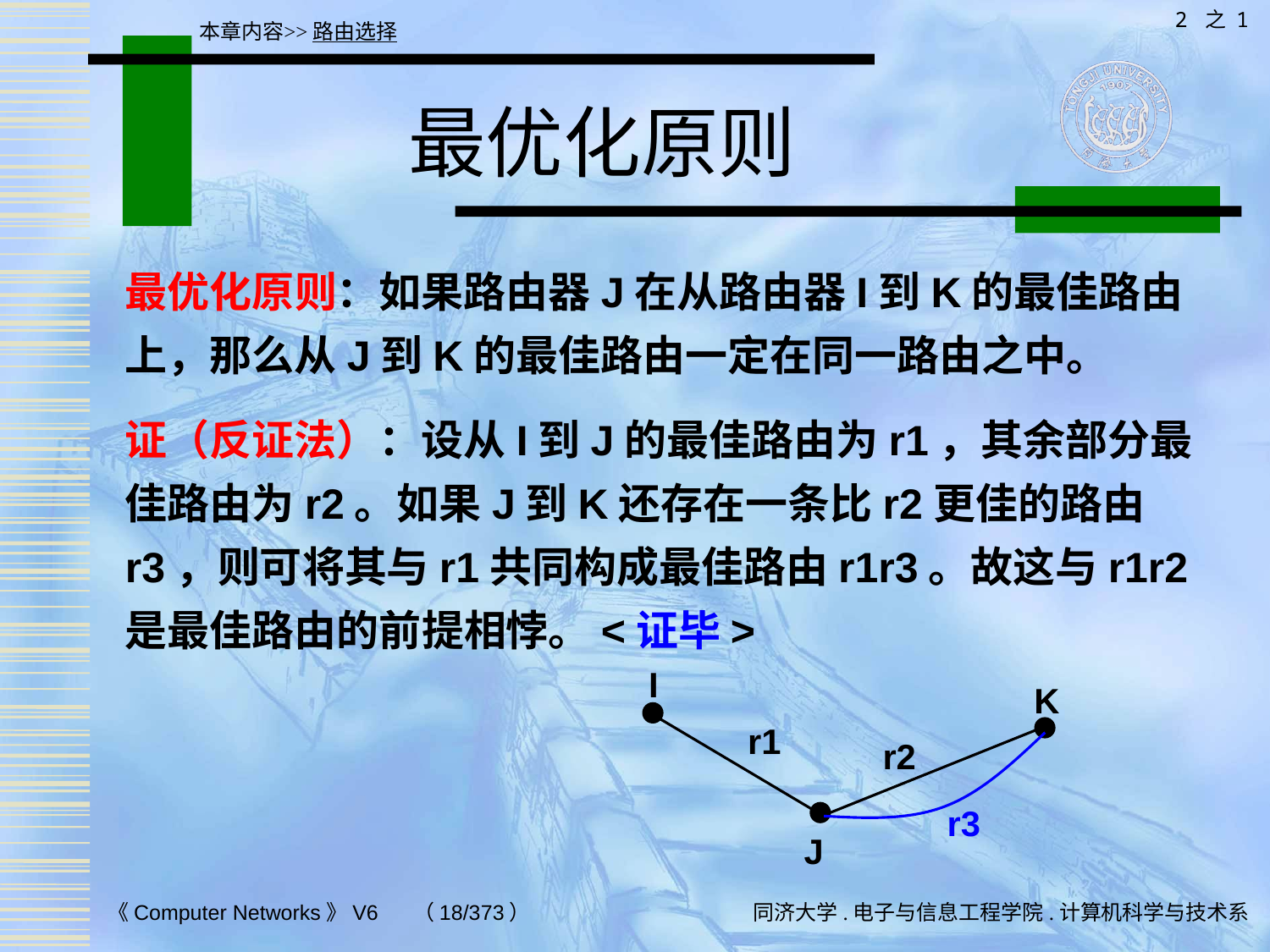

2 之 1
本章内容>>路由选择
# 最优化原则
最优化原则：如果路由器J在从路由器I到K的最佳路由上，那么从J到K的最佳路由一定在同一路由之中。
证（反证法）：设从I到J的最佳路由为r1，其余部分最佳路由为r2。如果J到K还存在一条比r2更佳的路由r3，则可将其与r1共同构成最佳路由r1r3。故这与r1r2是最佳路由的前提相悖。<证毕>
I
K

r1

r2

r3

J